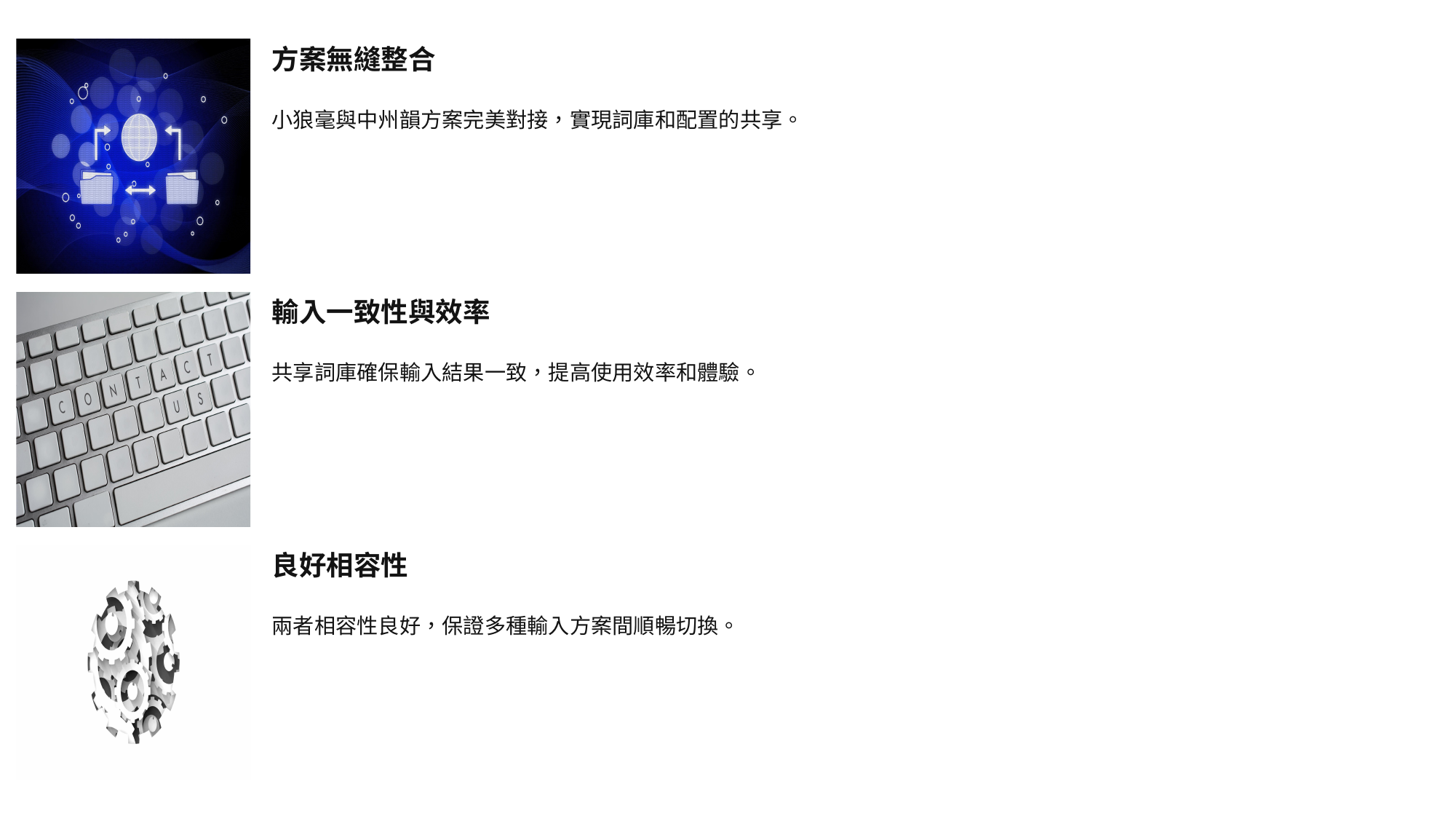

# 與中州韻輸入方案的整合及相容性
方案無縫整合
小狼毫與中州韻方案完美對接，實現詞庫和配置的共享。
輸入一致性與效率
共享詞庫確保輸入結果一致，提高使用效率和體驗。
良好相容性
兩者相容性良好，保證多種輸入方案間順暢切換。